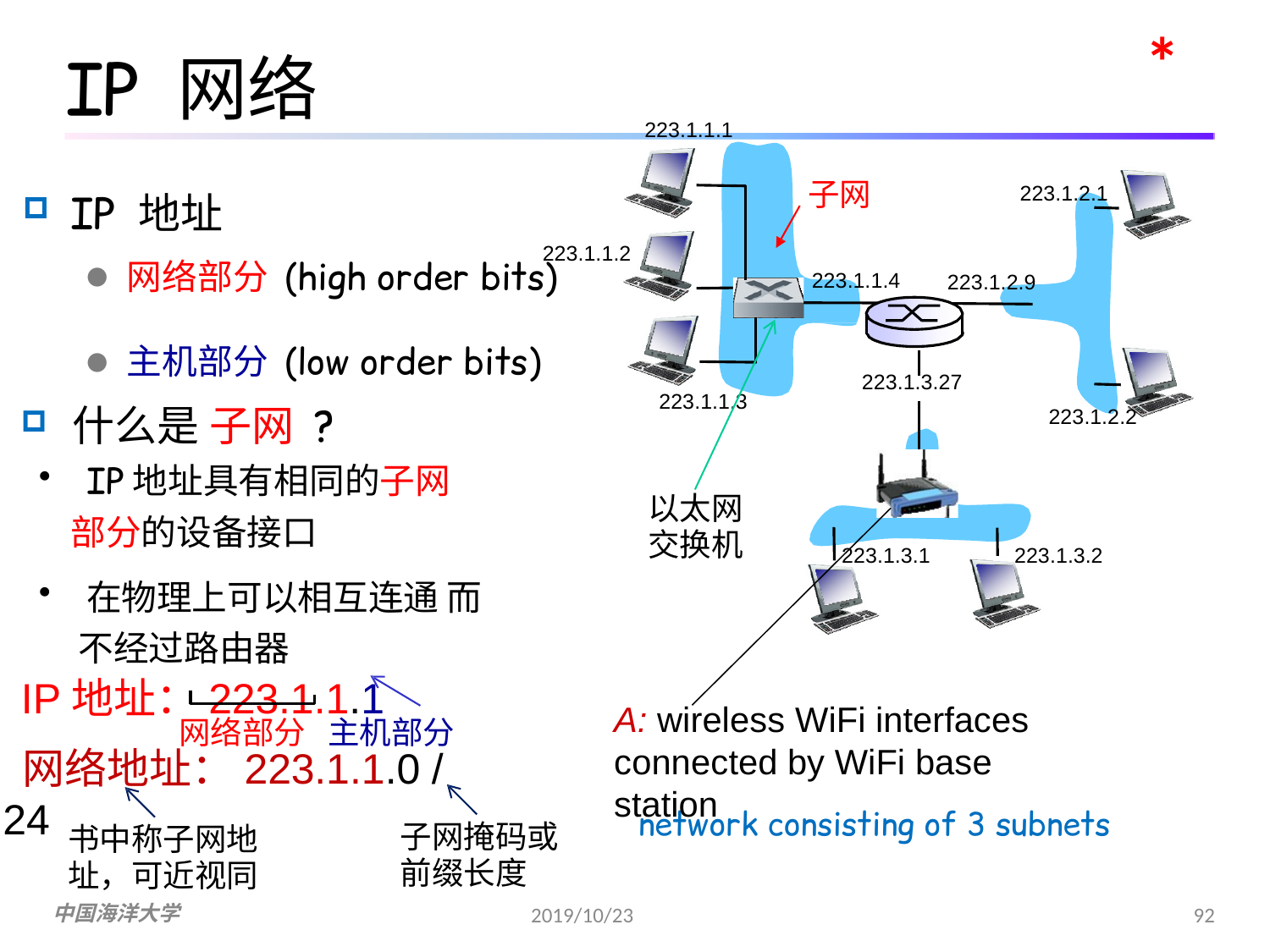

*
# IP 网络
223.1.1.1

子网

223.1.2.1

IP 地址

网络部分 (high order bits)

主机部分 (low order bits)

	什么是 子网 ?
IP地址具有相同的子网
   部分的设备接口

在物理上可以相互连通 而
    不经过路由器
IP地址：223.1.1.1

223.1.
1.2
223.1.1.4
223.1.2.9

223.1.3.27

223.1.1.3

223.1.2
.2

以太网 交换机

223.1.3.2
223.1.3.1

A: wireless WiFi interfaces connected by WiFi base station
网络部分   主机部分
 网络地址：223.1.1.0 / 24

network consisting of 3 subnets
子网掩码或 前缀长度
书中称子网地 址，可近视同